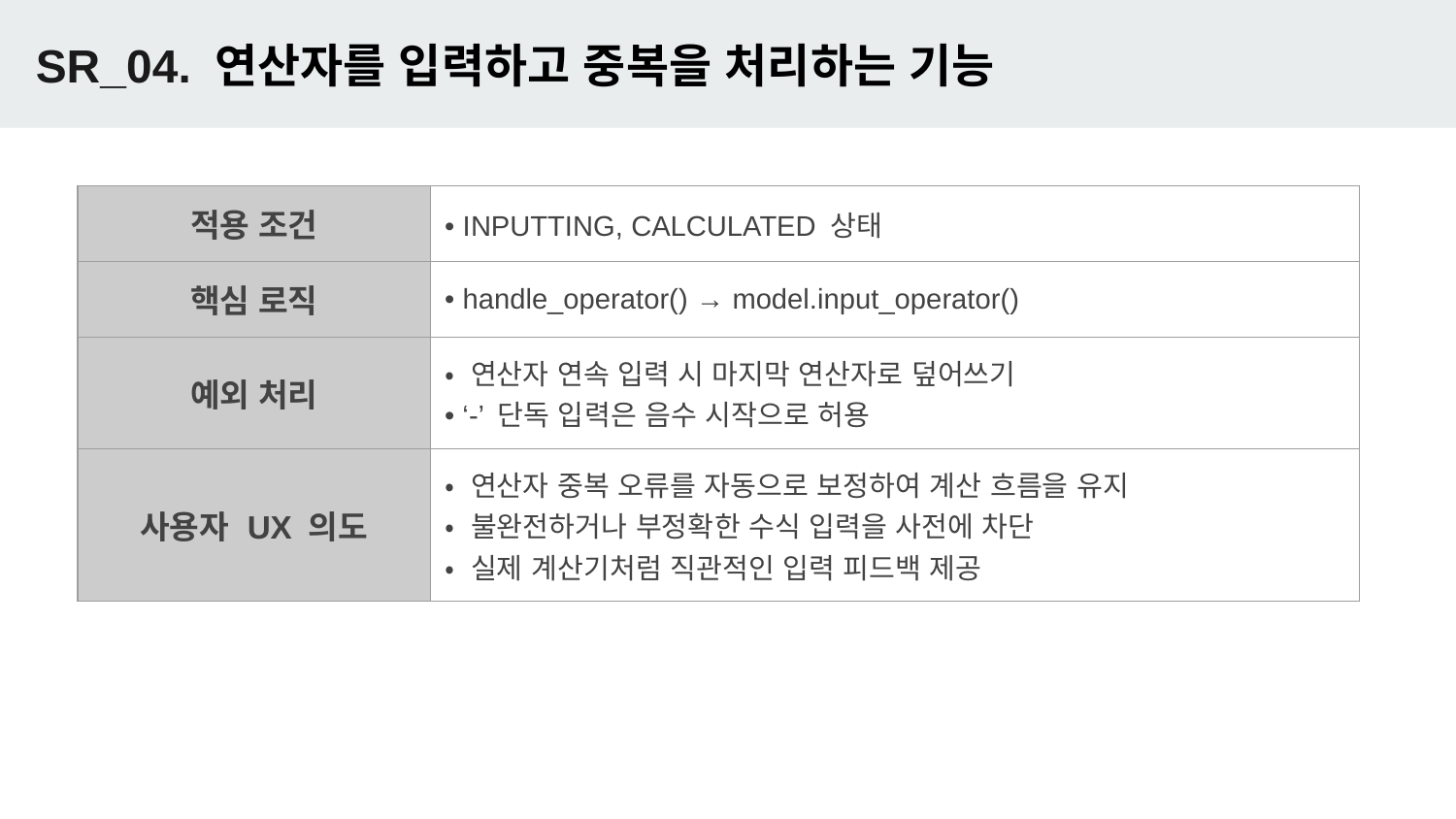

# SR_04. 연산자를 입력하고 중복을 처리하는 기능
| 적용 조건 | • INPUTTING, CALCULATED 상태 |
| --- | --- |
| 핵심 로직 | • handle\_operator() → model.input\_operator() |
| 예외 처리 | • 연산자 연속 입력 시 마지막 연산자로 덮어쓰기 • ‘-’ 단독 입력은 음수 시작으로 허용 |
| 사용자 UX 의도 | • 연산자 중복 오류를 자동으로 보정하여 계산 흐름을 유지 • 불완전하거나 부정확한 수식 입력을 사전에 차단 • 실제 계산기처럼 직관적인 입력 피드백 제공 |